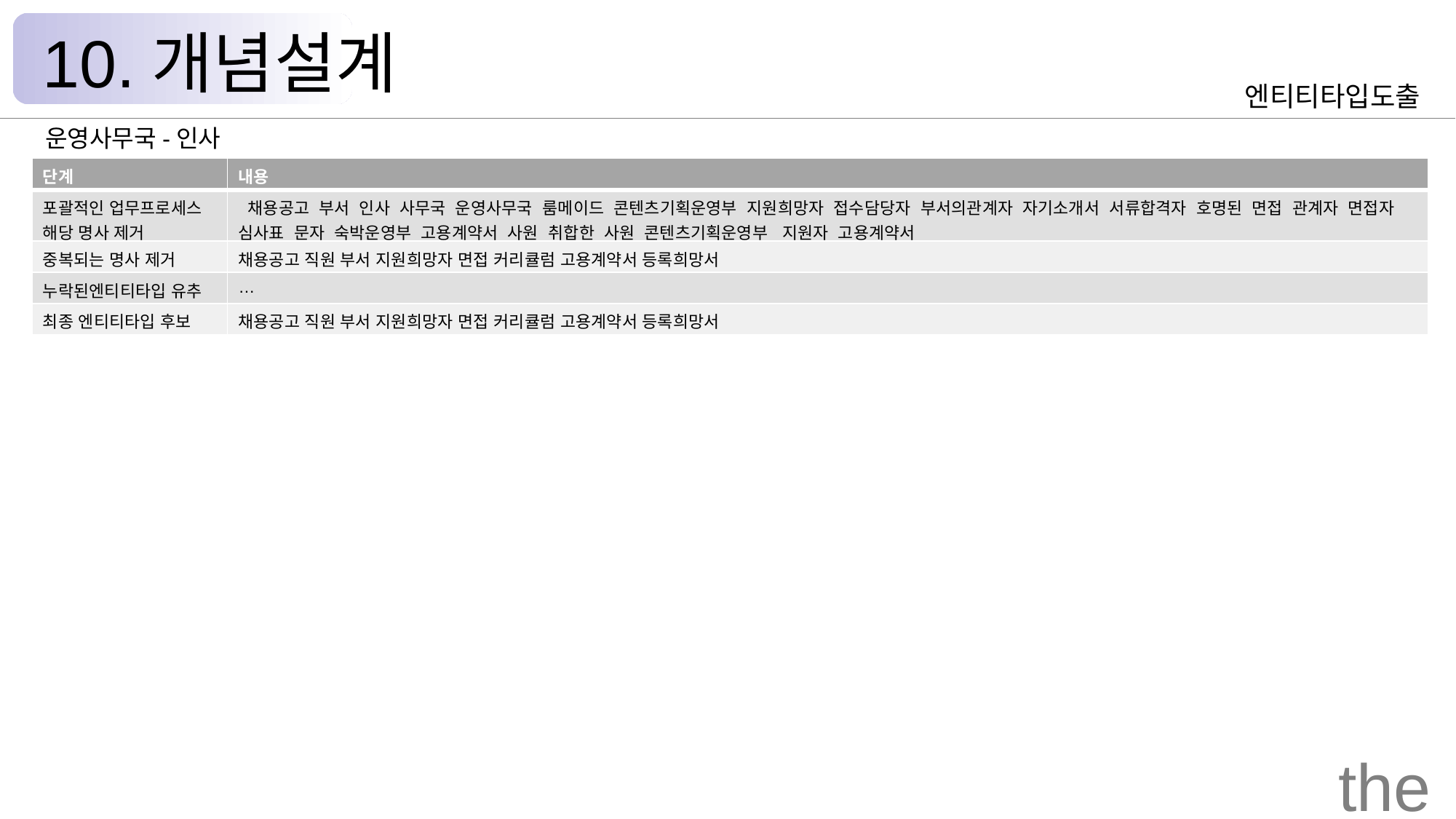

10.개념설계

엔티티타입도출
운영사무국-인사
| 단계 | 내용 |
| --- | --- |
| 포괄적인 업무프로세스 해당 명사 제거 | 채용공고 부서 인사 사무국 운영사무국 룸메이드 콘텐츠기획운영부 지원희망자 접수담당자 부서의관계자 자기소개서 서류합격자 호명된 면접 관계자 면접자 심사표 문자 숙박운영부 고용계약서 사원 취합한 사원 콘텐츠기획운영부  지원자 고용계약서 |
| 중복되는 명사 제거 | 채용공고 직원 부서 지원희망자 면접 커리큘럼 고용계약서 등록희망서 |
| 누락된엔티티타입 유추 | … |
| 최종 엔티티타입 후보 | 채용공고 직원 부서 지원희망자 면접 커리큘럼 고용계약서 등록희망서 |
the Palace